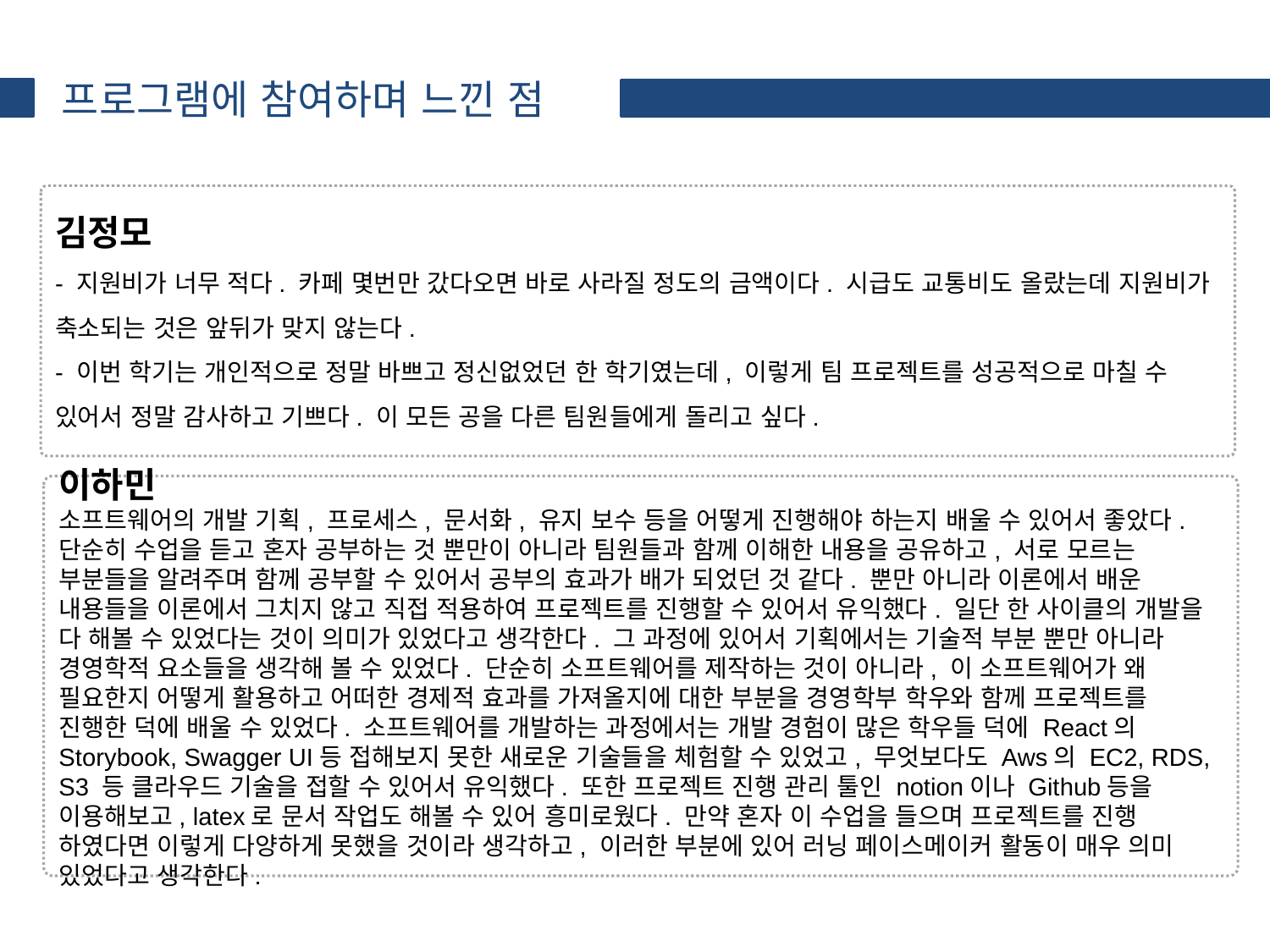

프로그램에 참여하며 느낀 점

김정모
- 지원비가 너무 적다. 카페 몇번만 갔다오면 바로 사라질 정도의 금액이다. 시급도 교통비도 올랐는데 지원비가 축소되는 것은 앞뒤가 맞지 않는다.
- 이번 학기는 개인적으로 정말 바쁘고 정신없었던 한 학기였는데, 이렇게 팀 프로젝트를 성공적으로 마칠 수 있어서 정말 감사하고 기쁘다. 이 모든 공을 다른 팀원들에게 돌리고 싶다.
이하민
소프트웨어의 개발 기획, 프로세스, 문서화, 유지 보수 등을 어떻게 진행해야 하는지 배울 수 있어서 좋았다. 단순히 수업을 듣고 혼자 공부하는 것 뿐만이 아니라 팀원들과 함께 이해한 내용을 공유하고, 서로 모르는 부분들을 알려주며 함께 공부할 수 있어서 공부의 효과가 배가 되었던 것 같다. 뿐만 아니라 이론에서 배운 내용들을 이론에서 그치지 않고 직접 적용하여 프로젝트를 진행할 수 있어서 유익했다. 일단 한 사이클의 개발을 다 해볼 수 있었다는 것이 의미가 있었다고 생각한다. 그 과정에 있어서 기획에서는 기술적 부분 뿐만 아니라 경영학적 요소들을 생각해 볼 수 있었다. 단순히 소프트웨어를 제작하는 것이 아니라, 이 소프트웨어가 왜 필요한지 어떻게 활용하고 어떠한 경제적 효과를 가져올지에 대한 부분을 경영학부 학우와 함께 프로젝트를 진행한 덕에 배울 수 있었다. 소프트웨어를 개발하는 과정에서는 개발 경험이 많은 학우들 덕에 React의 Storybook, Swagger UI등 접해보지 못한 새로운 기술들을 체험할 수 있었고, 무엇보다도 Aws의 EC2, RDS, S3 등 클라우드 기술을 접할 수 있어서 유익했다. 또한 프로젝트 진행 관리 툴인 notion이나 Github등을 이용해보고, latex로 문서 작업도 해볼 수 있어 흥미로웠다. 만약 혼자 이 수업을 들으며 프로젝트를 진행 하였다면 이렇게 다양하게 못했을 것이라 생각하고, 이러한 부분에 있어 러닝 페이스메이커 활동이 매우 의미 있었다고 생각한다.